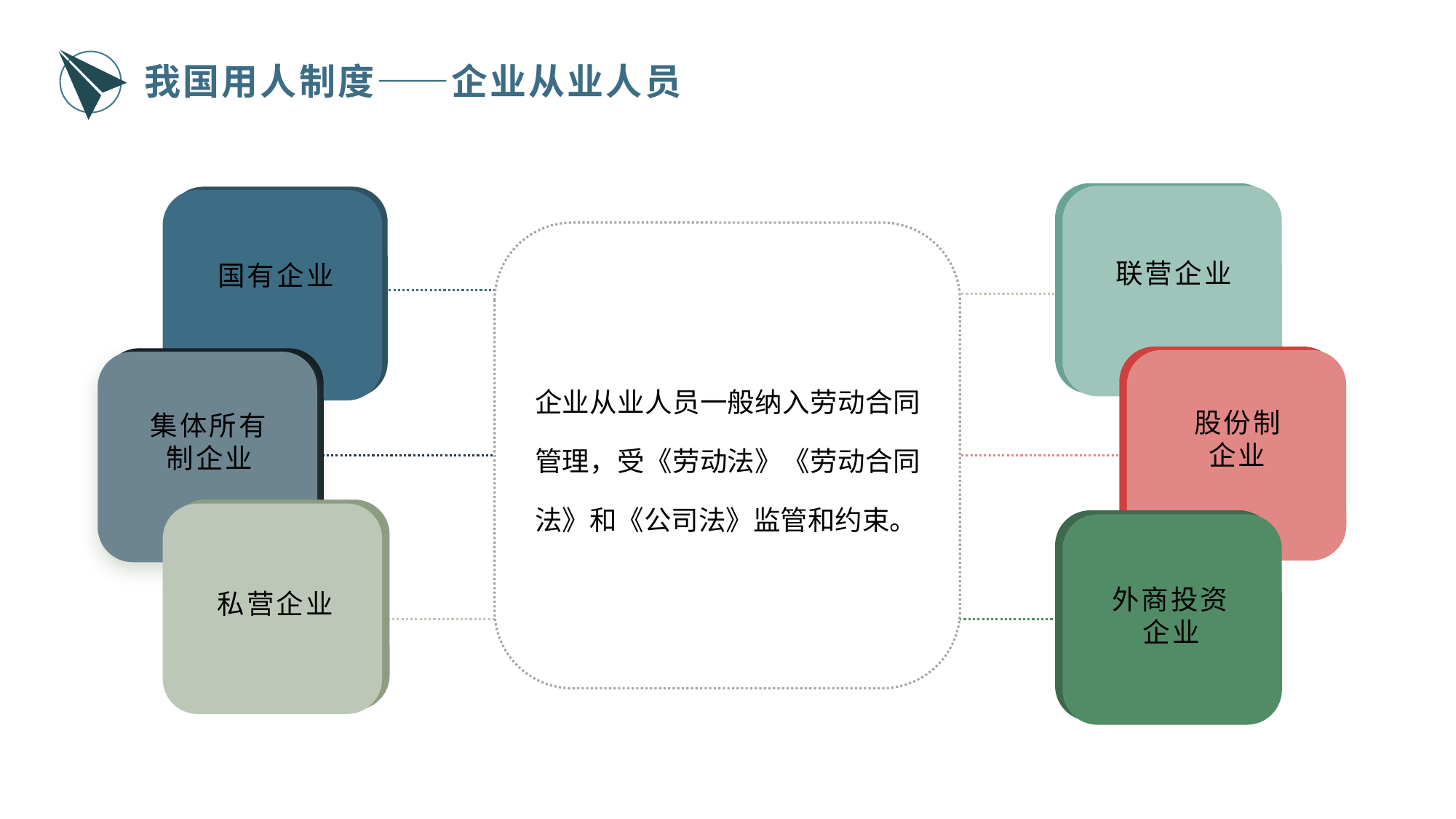

我国用人制度——企业从业人员

联营企业
国有企业

企业从业人员一般纳入劳动合同管理，受《劳动法》《劳动合同法》和《公司法》监管和约束。
股份制
企业
集体所有制企业

外商投资企业
私营企业